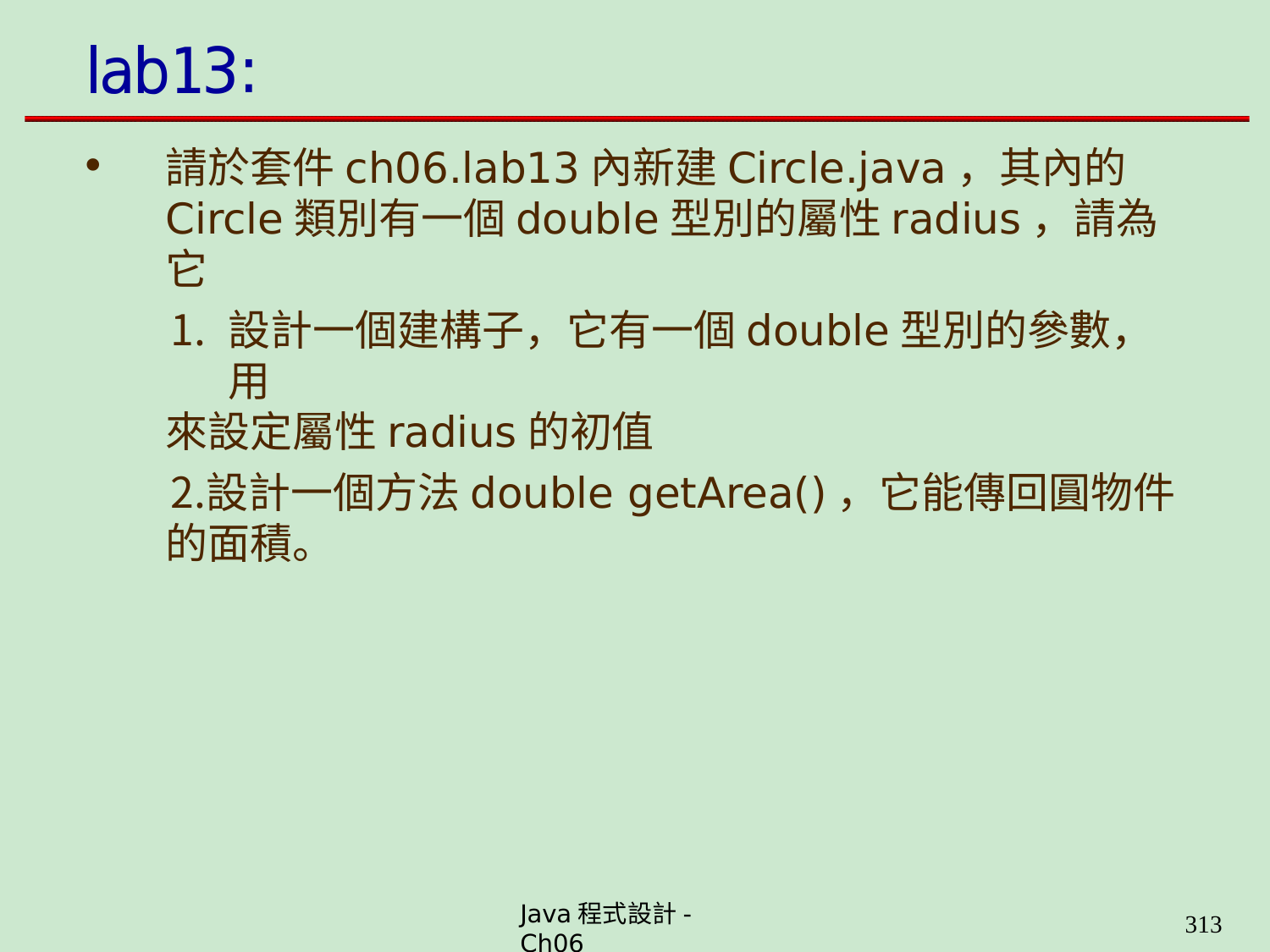

# lab13:
請於套件ch06.lab13內新建Circle.java，其內的
Circle類別有一個double型別的屬性radius，請為它
設計一個建構子，它有一個double型別的參數，用
來設定屬性radius的初值
設計一個方法double getArea()，它能傳回圓物件 的面積。
Java程式設計-Ch06
313